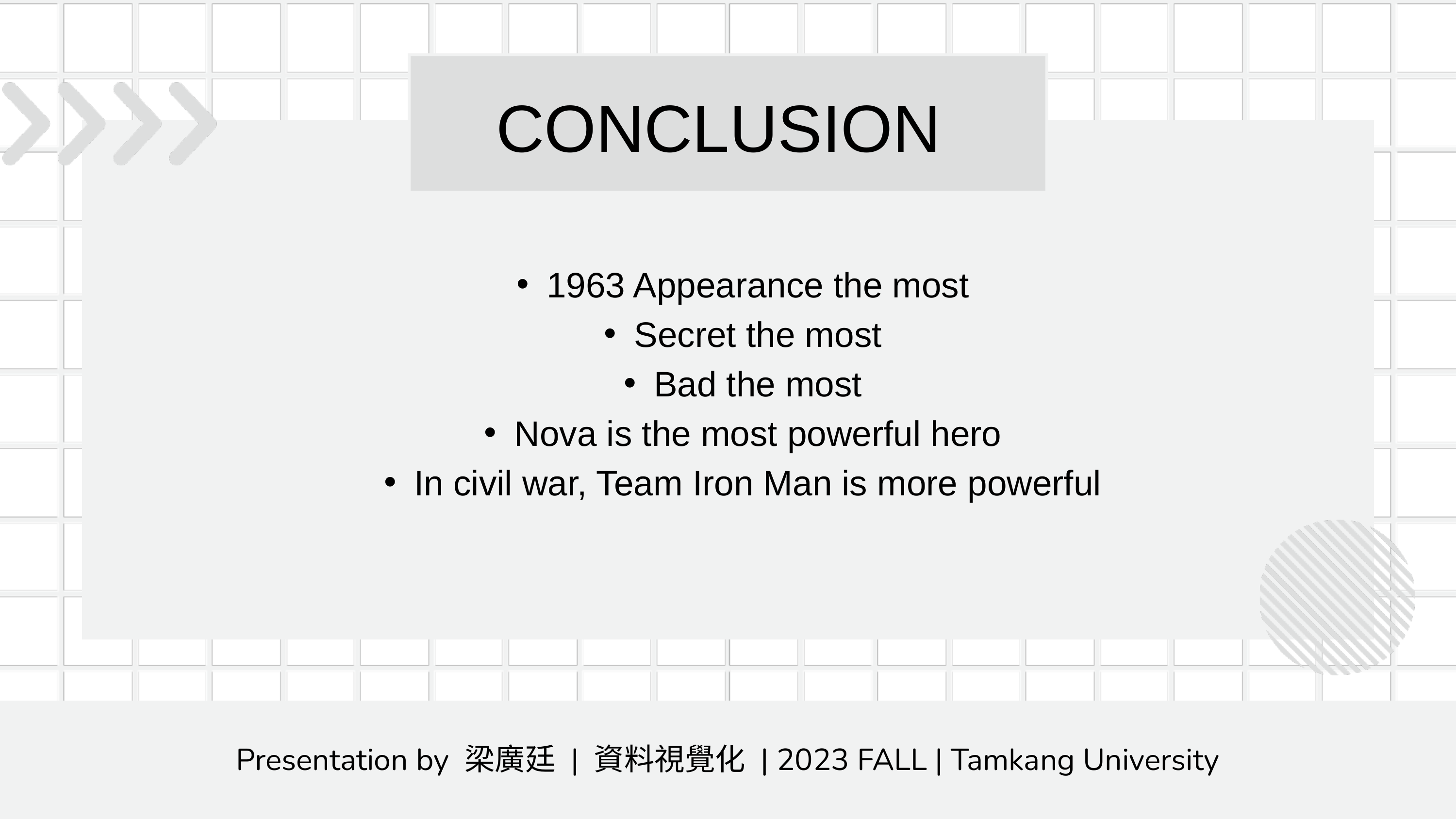

CONCLUSION

1963 Appearance the most
Secret the most
Bad the most
Nova is the most powerful hero
In civil war, Team Iron Man is more powerful

Presentation by 梁廣廷 | 資料視覺化 | 2023 FALL | Tamkang University